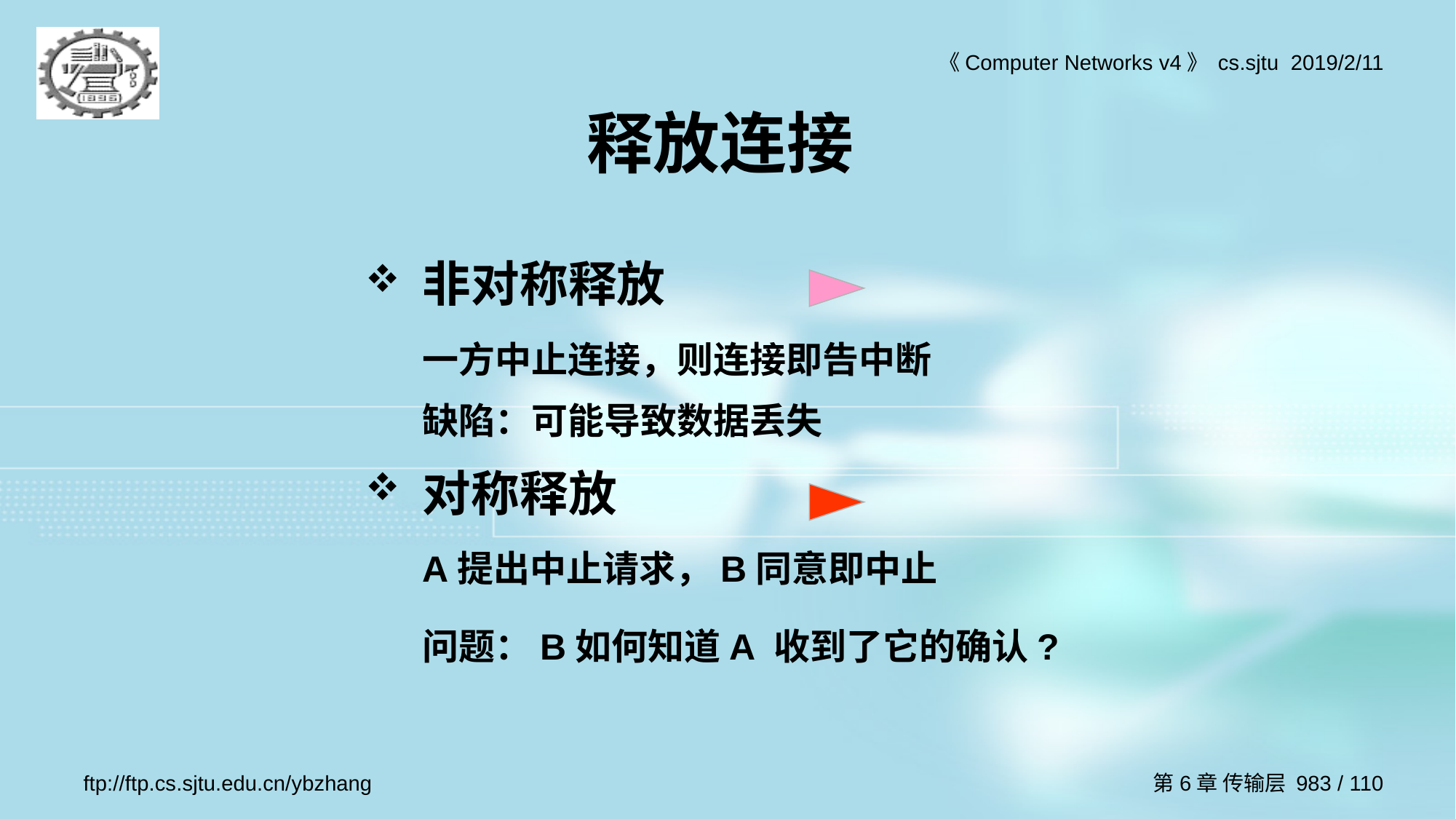

# 释放连接
非对称释放
	一方中止连接，则连接即告中断
	缺陷：可能导致数据丢失
对称释放
	A提出中止请求，B同意即中止
	问题：B如何知道A 收到了它的确认?